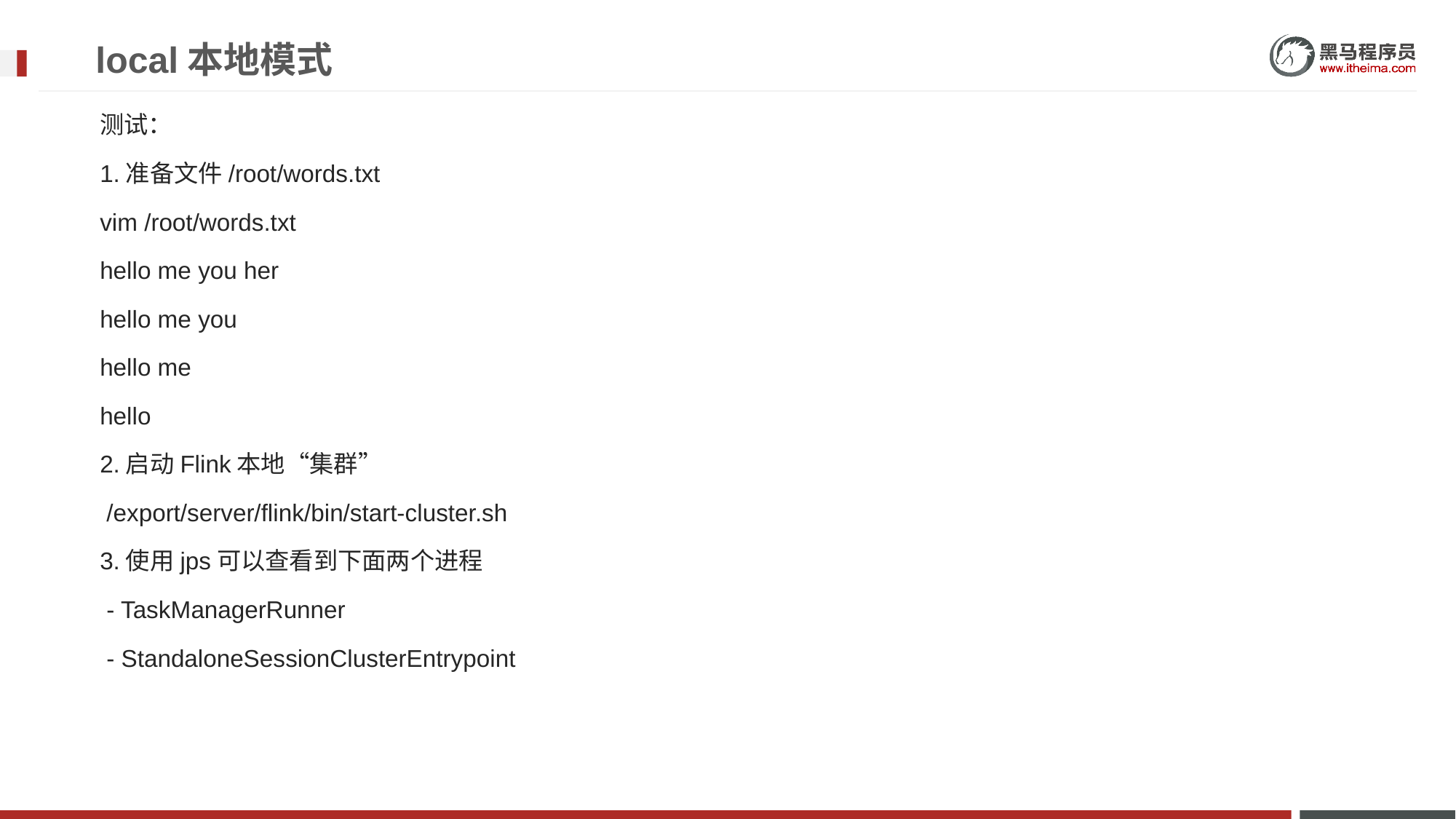

# local本地模式
测试：
1.准备文件/root/words.txt
vim /root/words.txt
hello me you her
hello me you
hello me
hello
2.启动Flink本地“集群”
 /export/server/flink/bin/start-cluster.sh
3.使用jps可以查看到下面两个进程
 - TaskManagerRunner
 - StandaloneSessionClusterEntrypoint